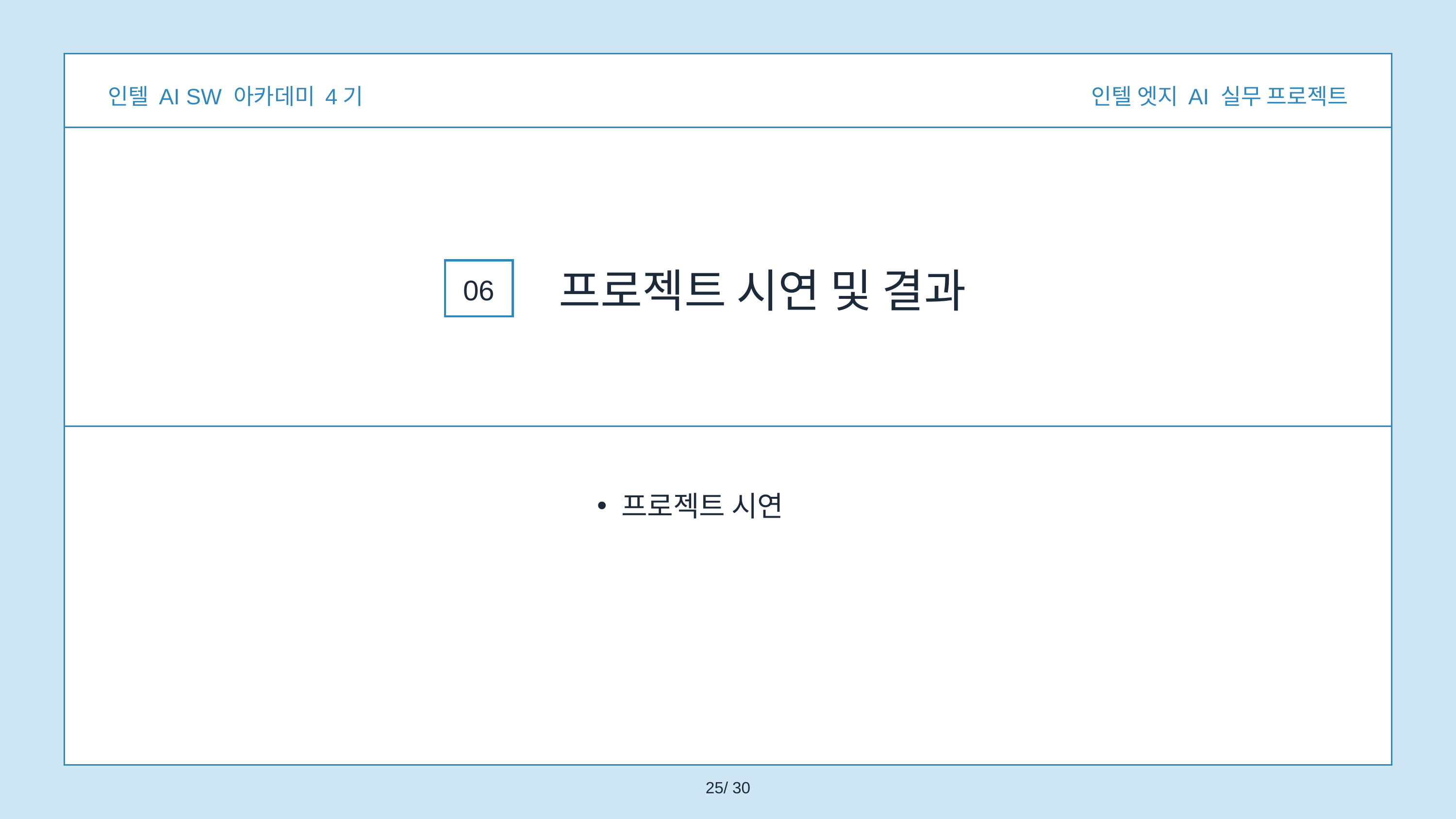

인텔 AI SW 아카데미 4기
인텔 엣지 AI 실무 프로젝트

프로젝트 시연 및 결과
06

프로젝트 시연
25/ 30